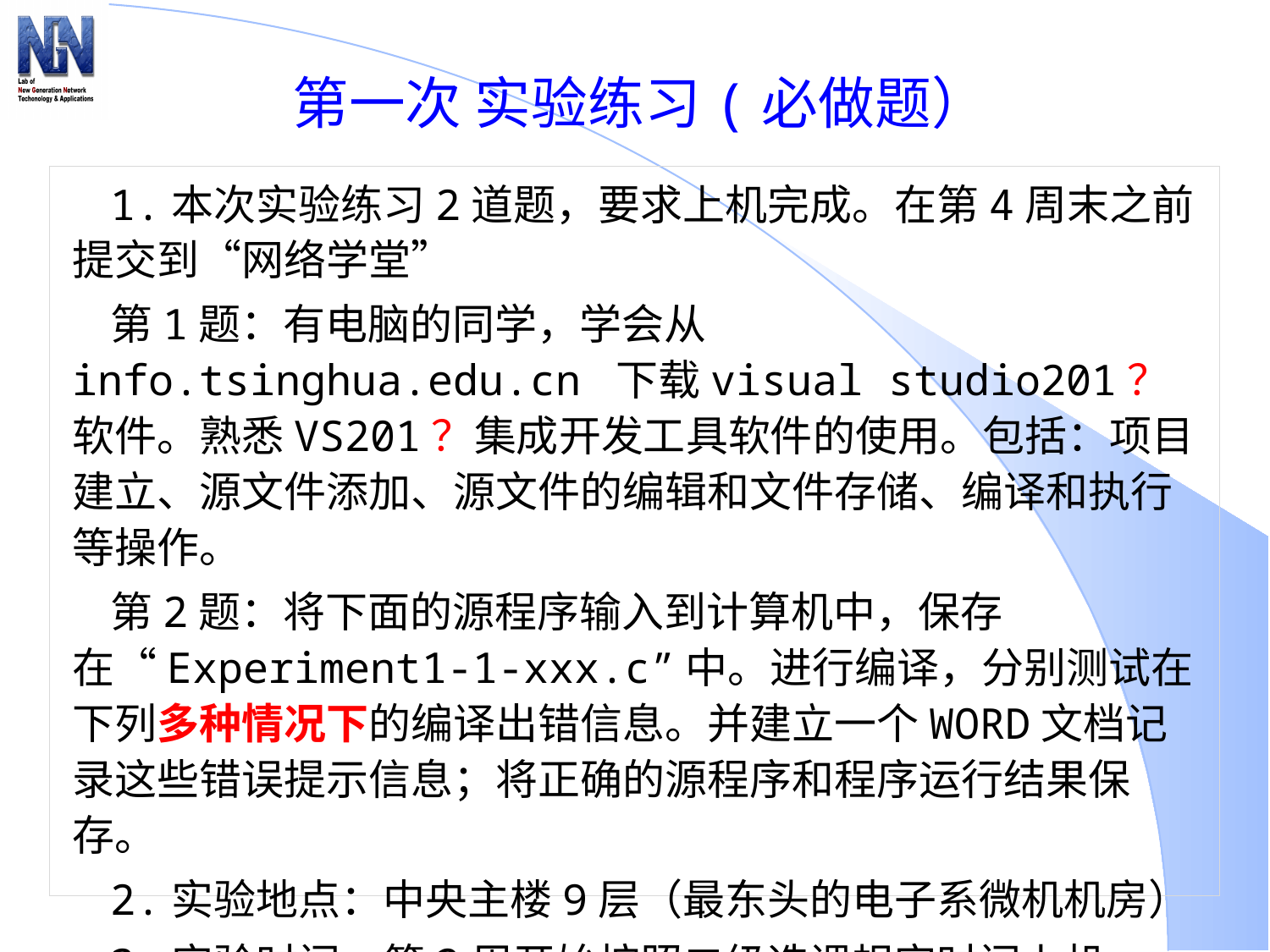

第一次 实验练习(必做题）
1.本次实验练习2道题，要求上机完成。在第4周末之前提交到“网络学堂”
第1题：有电脑的同学，学会从info.tsinghua.edu.cn 下载visual studio201？软件。熟悉VS201？集成开发工具软件的使用。包括：项目建立、源文件添加、源文件的编辑和文件存储、编译和执行等操作。
第2题：将下面的源程序输入到计算机中，保存在“Experiment1-1-xxx.c”中。进行编译，分别测试在下列多种情况下的编译出错信息。并建立一个WORD文档记录这些错误提示信息；将正确的源程序和程序运行结果保存。
2.实验地点：中央主楼9层（最东头的电子系微机机房）
3.实验时间：第2周开始按照二级选课规定时间上机.